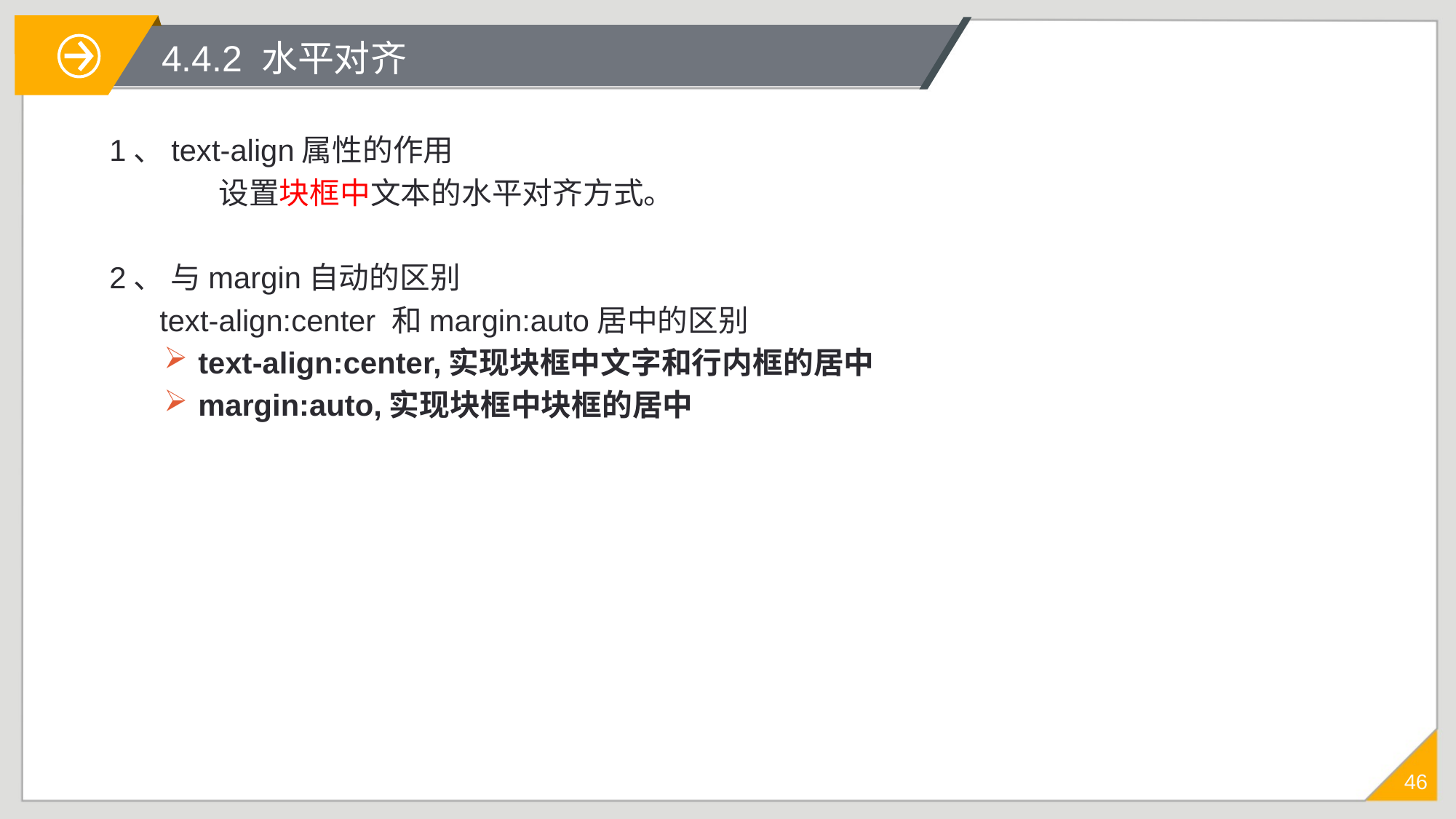

# 4.4.2 水平对齐
1、text-align属性的作用
	设置块框中文本的水平对齐方式。

2、 与margin自动的区别
      text-align:center 和margin:auto居中的区别
text-align:center,实现块框中文字和行内框的居中
margin:auto,实现块框中块框的居中